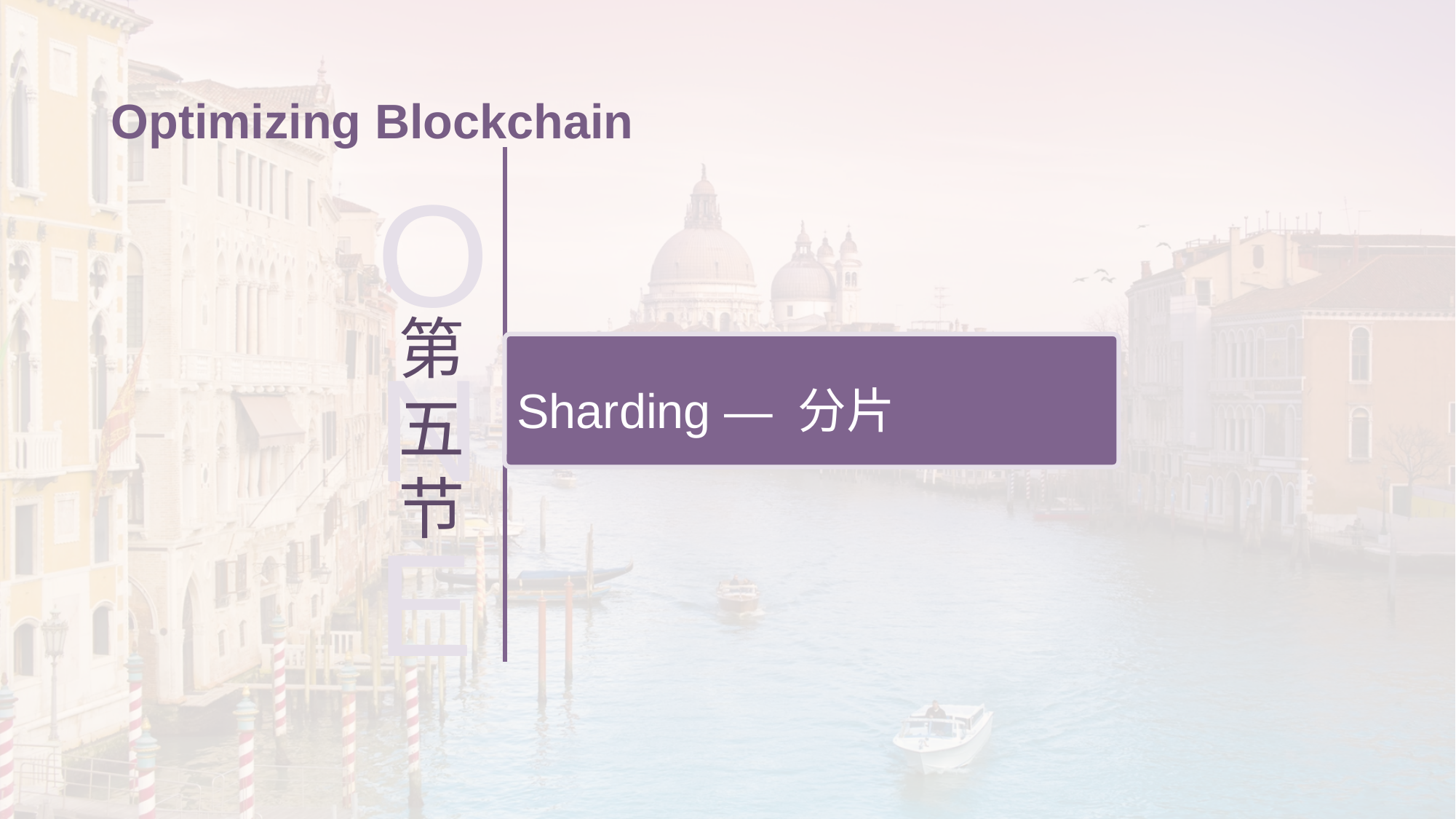

Optimizing Blockchain
ONE
第五节
Sharding — 分片